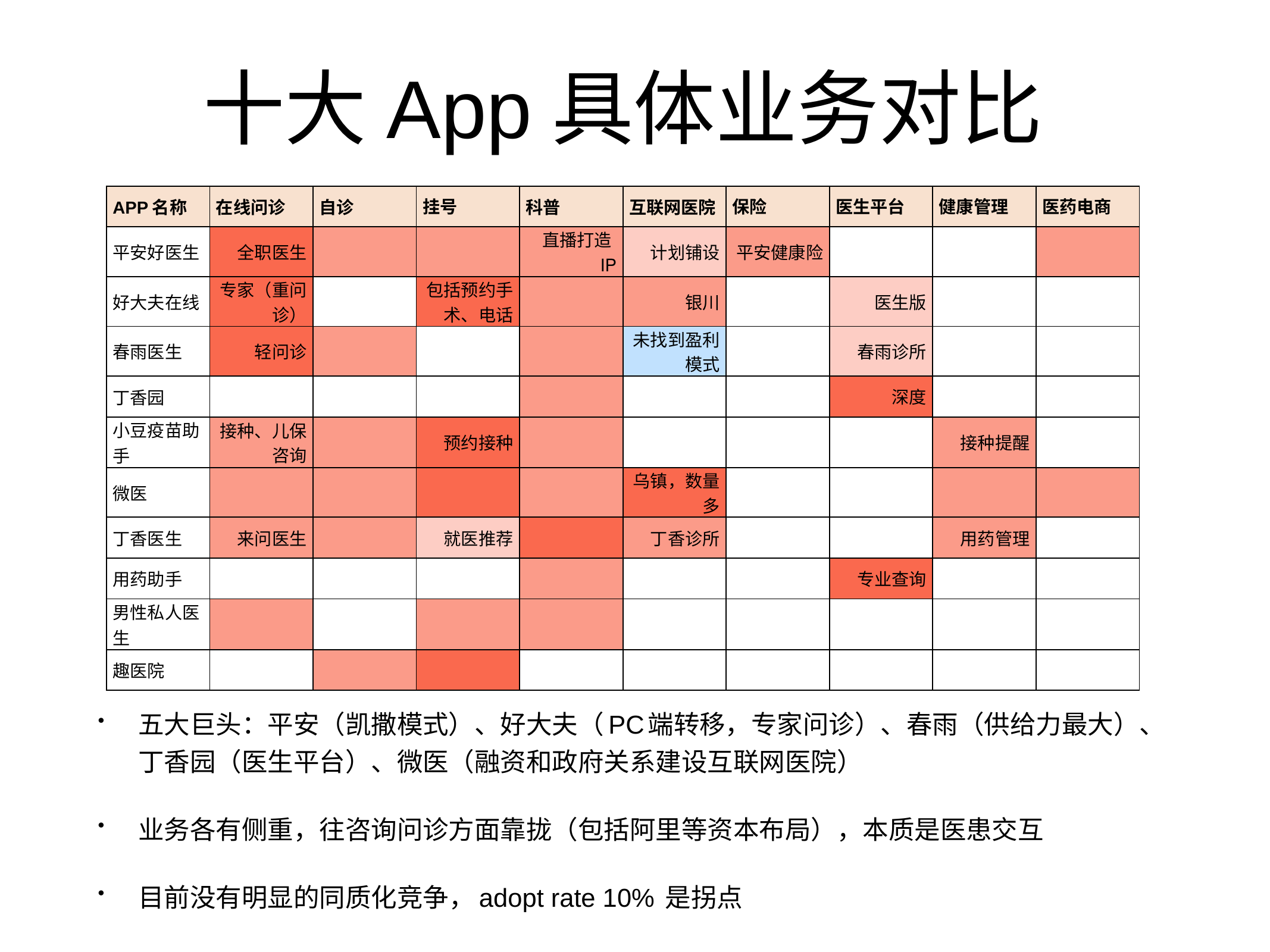

# 十大App具体业务对比
| APP名称 | 在线问诊 | 自诊 | 挂号 | 科普 | 互联网医院 | 保险 | 医生平台 | 健康管理 | 医药电商 |
| --- | --- | --- | --- | --- | --- | --- | --- | --- | --- |
| 平安好医生 | 全职医生 |  |  | 直播打造IP | 计划铺设 | 平安健康险 |  |  |  |
| 好大夫在线 | 专家（重问诊） |  | 包括预约手术、电话 |  | 银川 |  | 医生版 |  |  |
| 春雨医生 | 轻问诊 |  |  |  | 未找到盈利模式 |  | 春雨诊所 |  |  |
| 丁香园 |  |  |  |  |  |  | 深度 |  |  |
| 小豆疫苗助手 | 接种、儿保咨询 |  | 预约接种 |  |  |  |  | 接种提醒 |  |
| 微医 |  |  |  |  | 乌镇，数量多 |  |  |  |  |
| 丁香医生 | 来问医生 |  | 就医推荐 |  | 丁香诊所 |  |  | 用药管理 |  |
| 用药助手 |  |  |  |  |  |  | 专业查询 |  |  |
| 男性私人医生 |  |  |  |  |  |  |  |  |  |
| 趣医院 |  |  |  |  |  |  |  |  |  |
五大巨头：平安（凯撒模式）、好大夫（PC端转移，专家问诊）、春雨（供给力最大）、丁香园（医生平台）、微医（融资和政府关系建设互联网医院）
业务各有侧重，往咨询问诊方面靠拢（包括阿里等资本布局），本质是医患交互
目前没有明显的同质化竞争，adopt rate 10% 是拐点